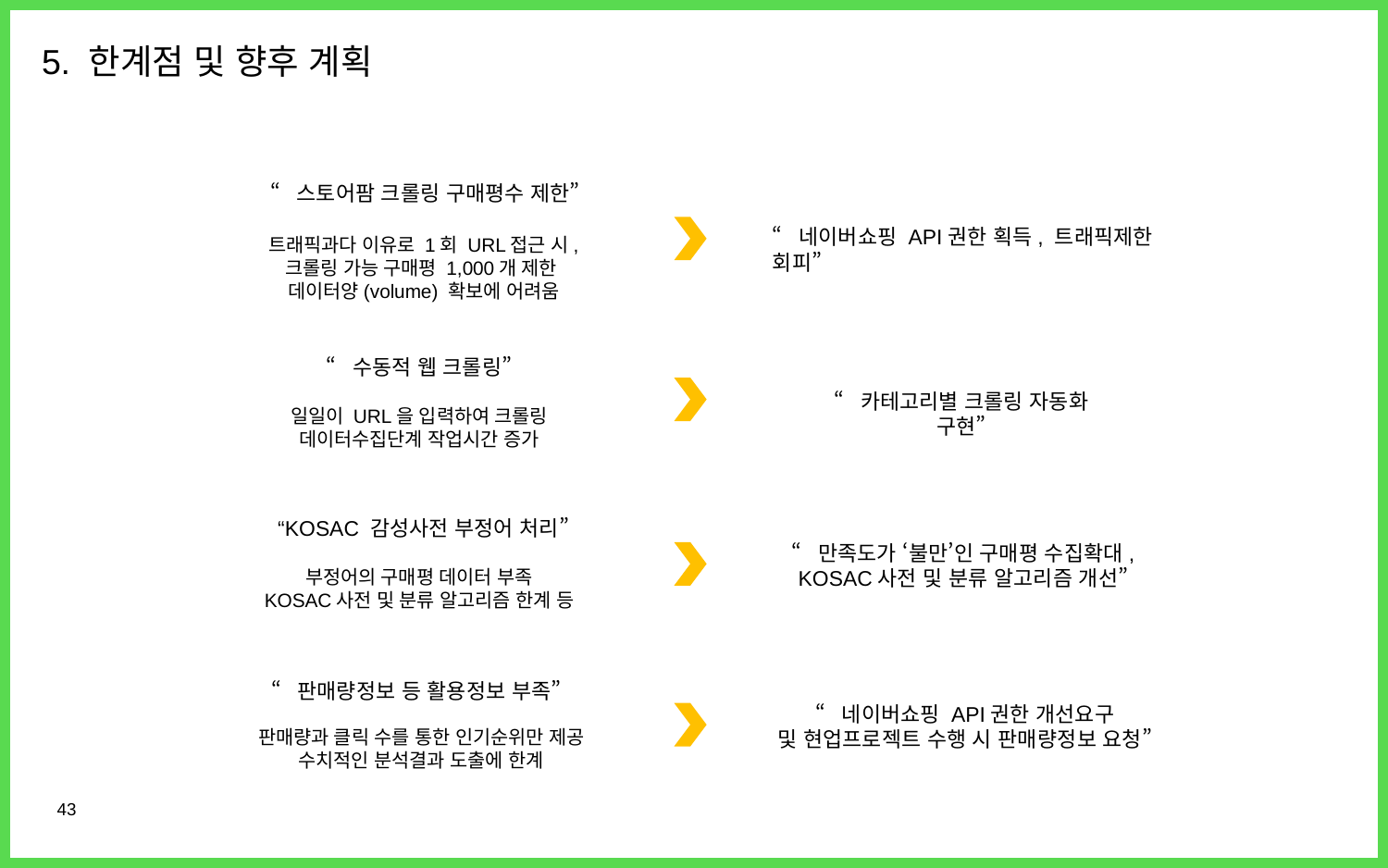

5. 한계점 및 향후 계획
“스토어팜 크롤링 구매평수 제한”
트래픽과다 이유로 1회 URL접근 시,
크롤링 가능 구매평 1,000개 제한
데이터양(volume) 확보에 어려움
“네이버쇼핑 API권한 획득, 트래픽제한 회피”

“수동적 웹 크롤링”
일일이 URL을 입력하여 크롤링
데이터수집단계 작업시간 증가
“카테고리별 크롤링 자동화 구현”
“KOSAC 감성사전 부정어 처리”
부정어의 구매평 데이터 부족
KOSAC사전 및 분류 알고리즘 한계 등
“만족도가 ‘불만’인 구매평 수집확대,
KOSAC사전 및 분류 알고리즘 개선”
“판매량정보 등 활용정보 부족”
판매량과 클릭 수를 통한 인기순위만 제공
수치적인 분석결과 도출에 한계

“네이버쇼핑 API권한 개선요구
및 현업프로젝트 수행 시 판매량정보 요청”
43